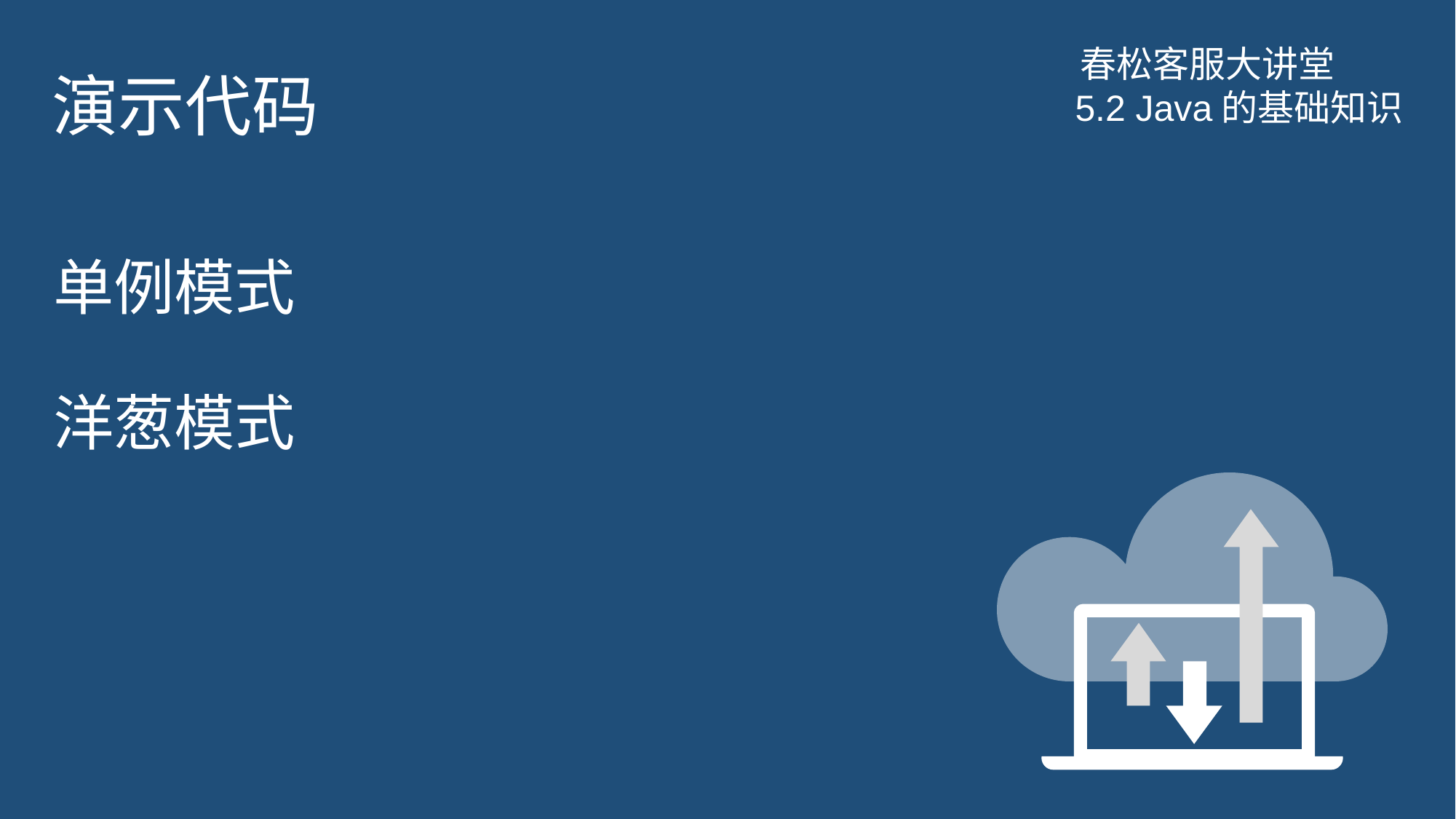

# 演示代码
春松客服大讲堂
5.2 Java的基础知识
单例模式
洋葱模式